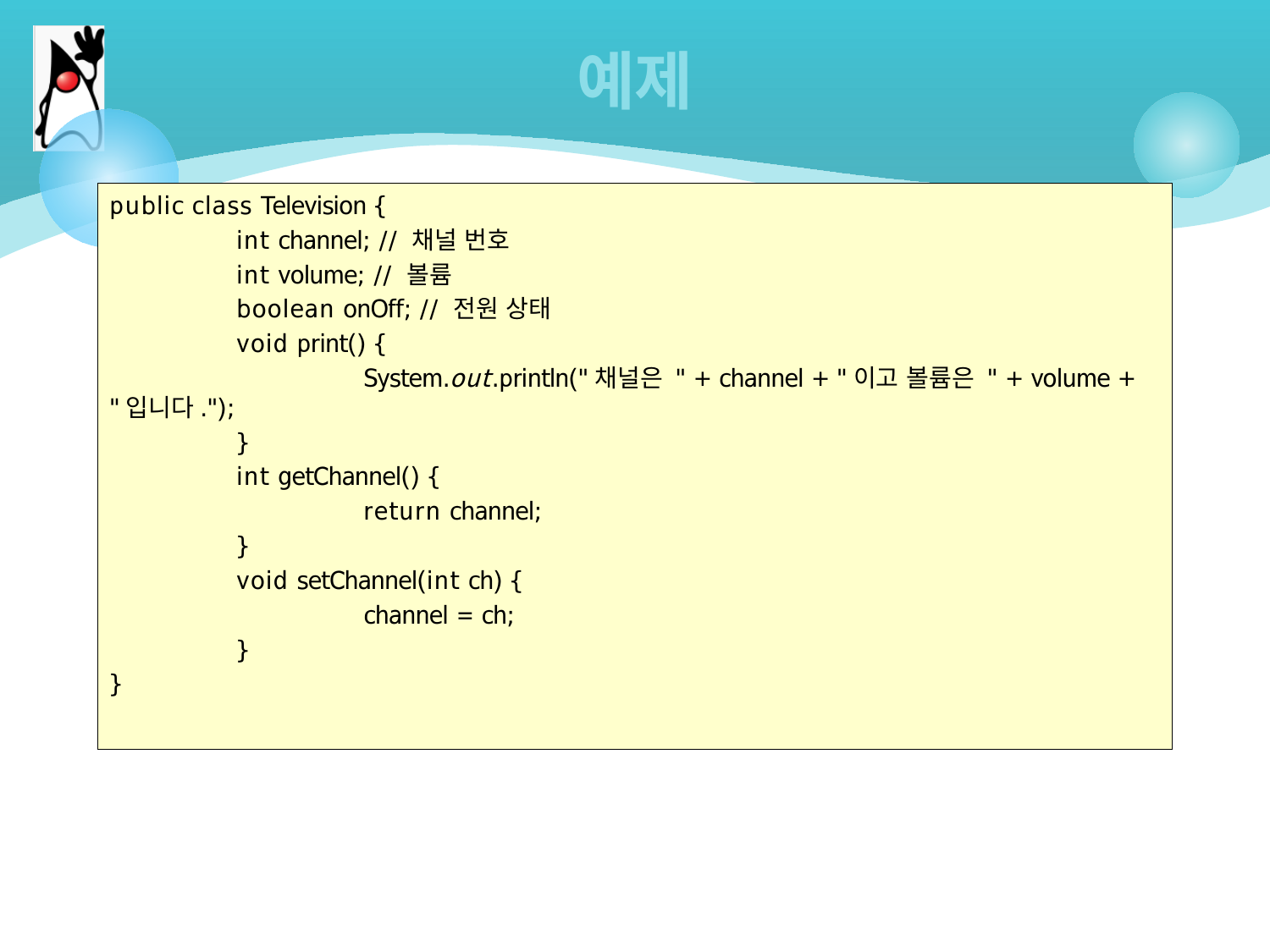

# 예제
public class Television {
	int channel; // 채널 번호
	int volume; // 볼륨
	boolean onOff; // 전원 상태
	void print() {
		System.out.println("채널은 " + channel + "이고 볼륨은 " + volume + "입니다.");
	}
	int getChannel() {
		return channel;
	}
	void setChannel(int ch) {
		channel = ch;
	}
}